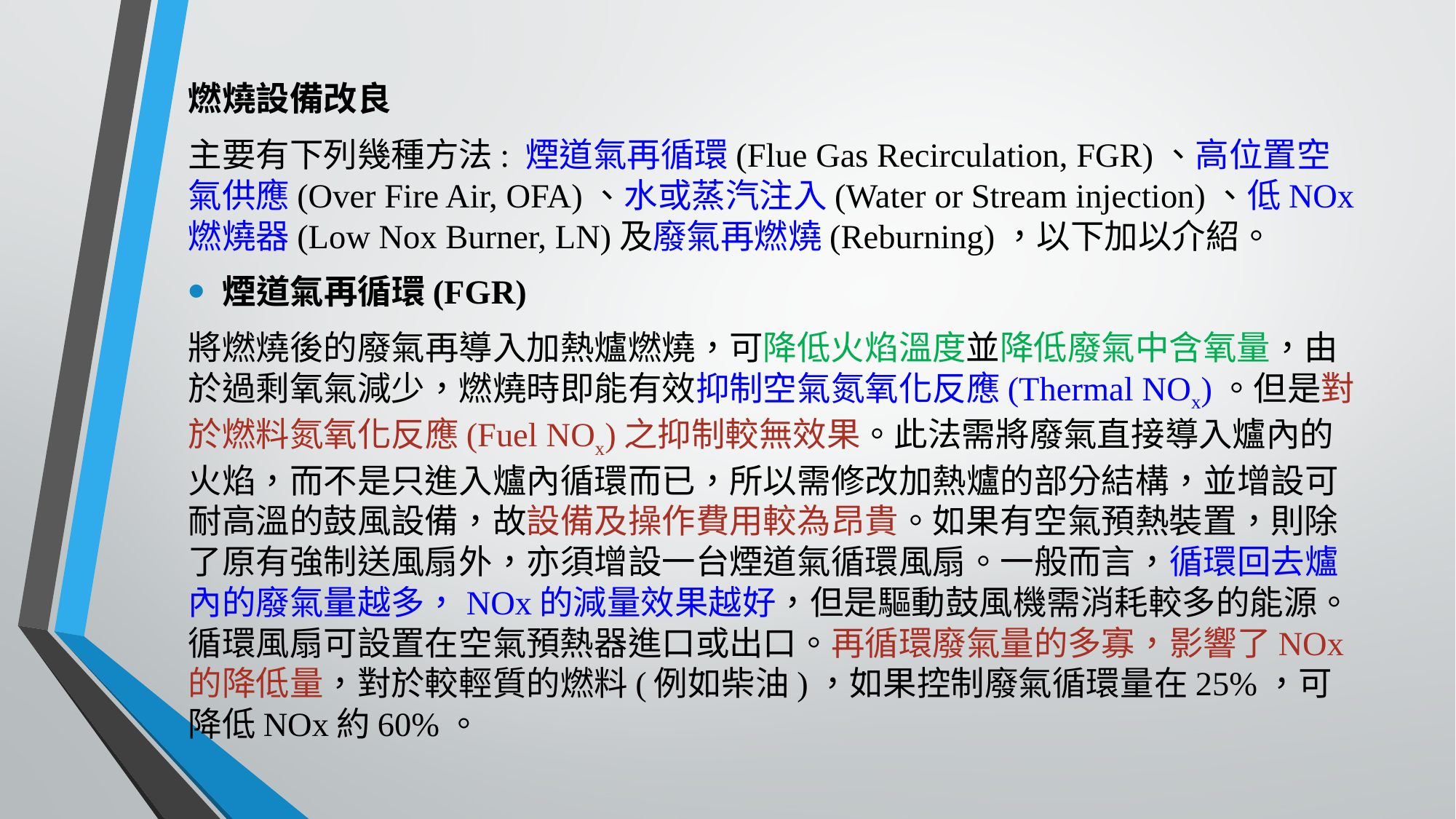

燃燒設備改良
主要有下列幾種方法: 煙道氣再循環(Flue Gas Recirculation, FGR)、高位置空氣供應(Over Fire Air, OFA)、水或蒸汽注入(Water or Stream injection)、低NOx燃燒器(Low Nox Burner, LN)及廢氣再燃燒(Reburning)，以下加以介紹。
煙道氣再循環(FGR)
將燃燒後的廢氣再導入加熱爐燃燒，可降低火焰溫度並降低廢氣中含氧量，由於過剩氧氣減少，燃燒時即能有效抑制空氣氮氧化反應(Thermal NOx)。但是對於燃料氮氧化反應(Fuel NOx)之抑制較無效果。此法需將廢氣直接導入爐內的火焰，而不是只進入爐內循環而已，所以需修改加熱爐的部分結構，並增設可耐高溫的鼓風設備，故設備及操作費用較為昂貴。如果有空氣預熱裝置，則除了原有強制送風扇外，亦須增設一台煙道氣循環風扇。一般而言，循環回去爐內的廢氣量越多，NOx的減量效果越好，但是驅動鼓風機需消耗較多的能源。循環風扇可設置在空氣預熱器進口或出口。再循環廢氣量的多寡，影響了NOx的降低量，對於較輕質的燃料(例如柴油)，如果控制廢氣循環量在25%，可降低NOx約60%。